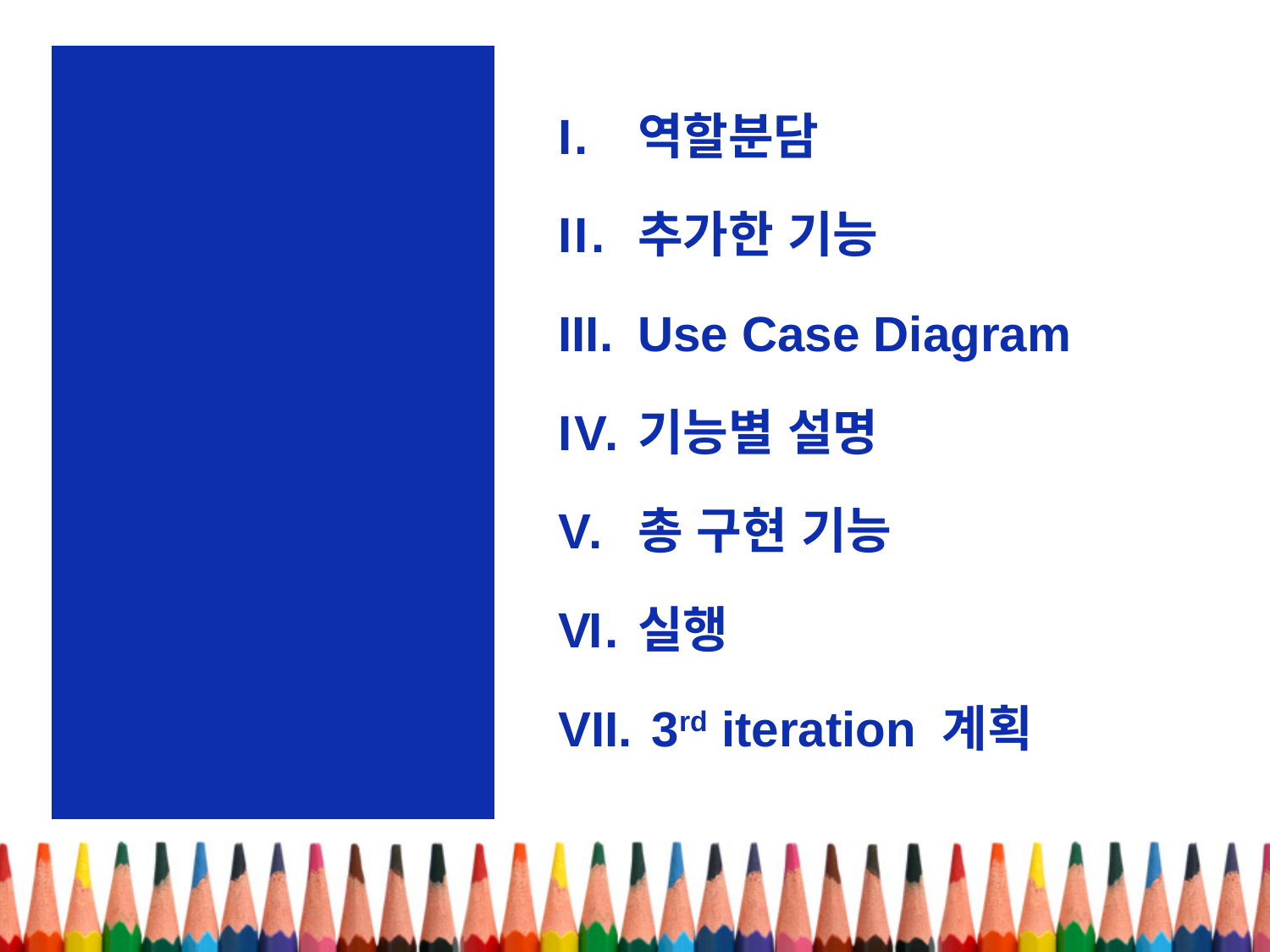

역할분담
추가한 기능
Use Case Diagram
기능별 설명
총 구현 기능
실행
 3rd iteration 계획

목차